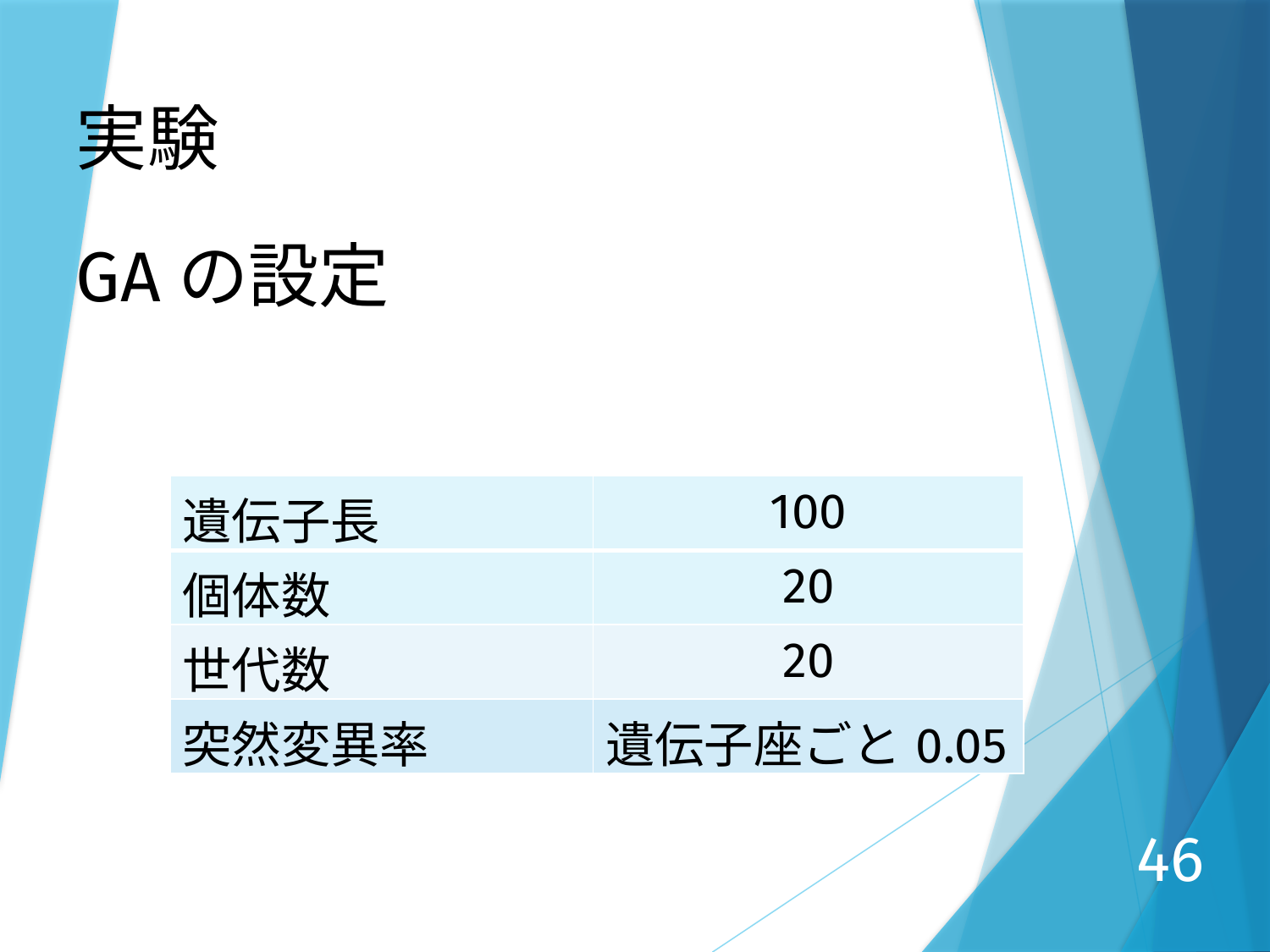

実験
GAの設定

| 遺伝子長 | 100 |
| --- | --- |
| 個体数 | 20 |
| 世代数 | 20 |
| 突然変異率 | 遺伝子座ごと0.05 |

46